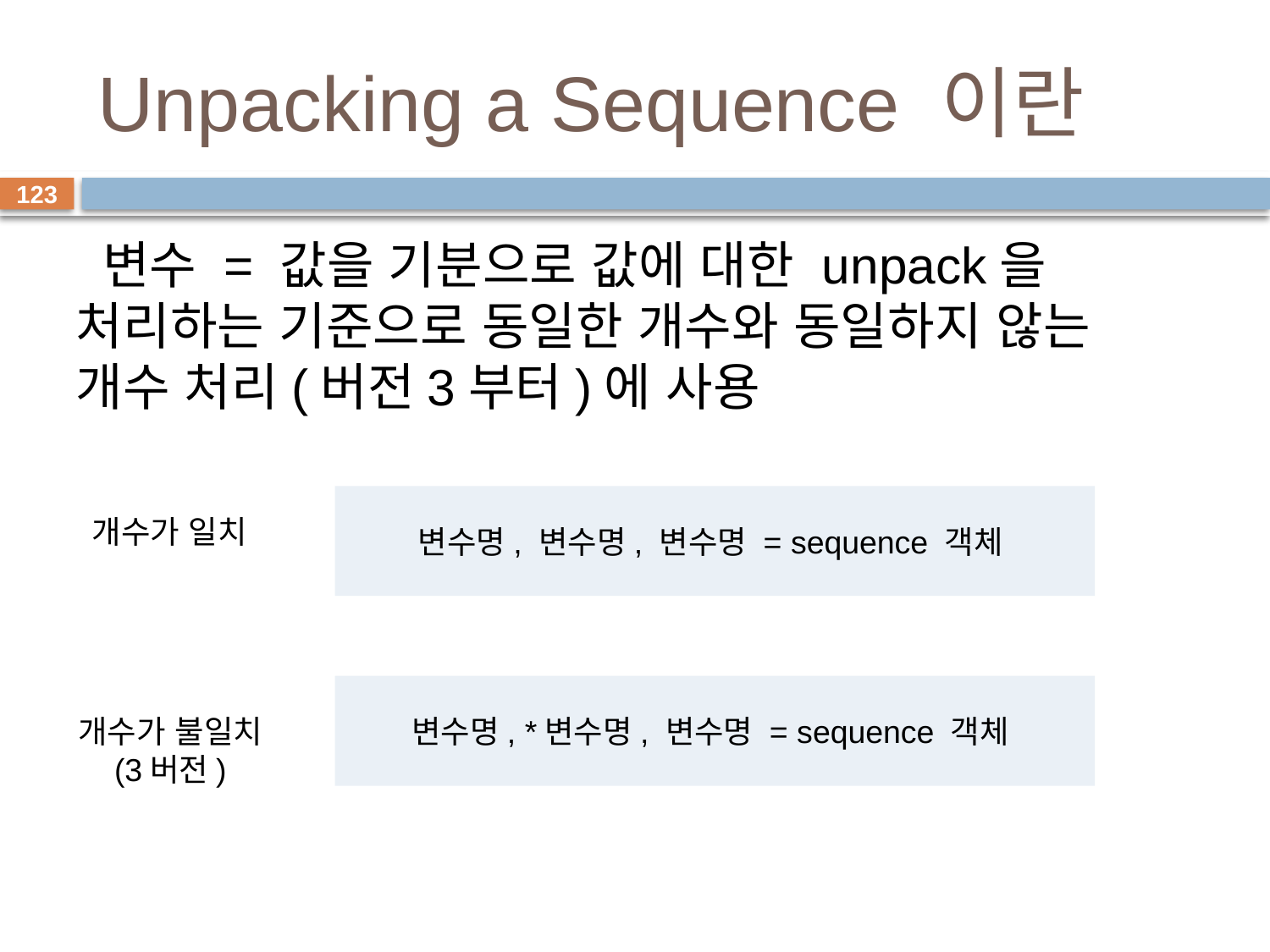

# Unpacking a Sequence 이란
123
 변수 = 값을 기분으로 값에 대한 unpack을 처리하는 기준으로 동일한 개수와 동일하지 않는 개수 처리(버전3부터)에 사용
변수명, 변수명, 변수명 = sequence 객체
개수가 일치
변수명, *변수명, 변수명 = sequence 객체
개수가 불일치
(3버전)